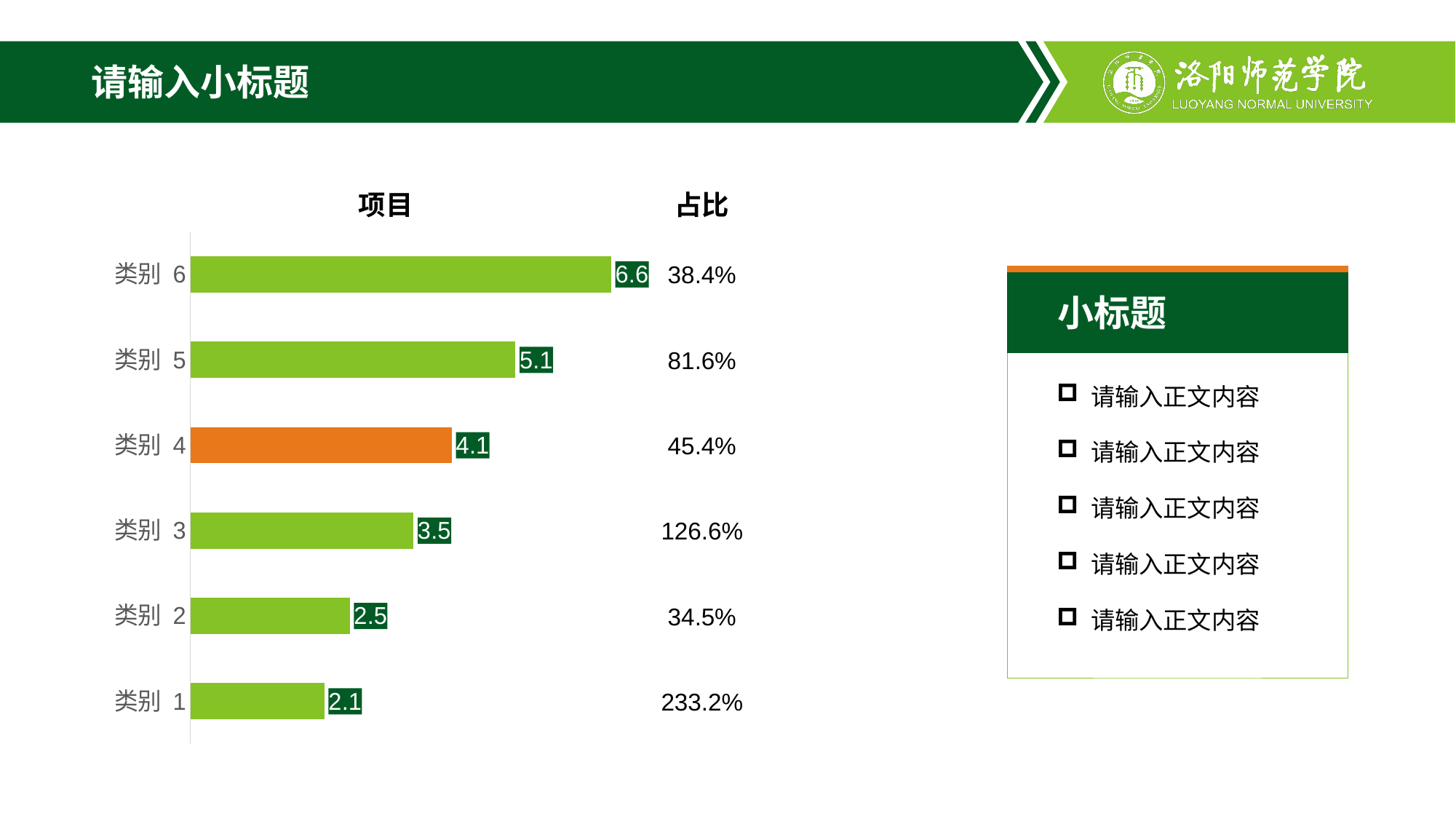

# 请输入小标题

### Chart

| Category | 系列 1 |
|---|---|
| 类别 1 | 2.1 |
| 类别 2 | 2.5 |
| 类别 3 | 3.5 |
| 类别 4 | 4.1 |
| 类别 5 | 5.1 |
| 类别 6 | 6.6 |
| 项目 | 占比 |
| --- | --- |
|  | 38.4% |
|  | 81.6% |
|  | 45.4% |
|  | 126.6% |
|  | 34.5% |
|  | 233.2% |

小标题

请输入正文内容
请输入正文内容
请输入正文内容
请输入正文内容
请输入正文内容